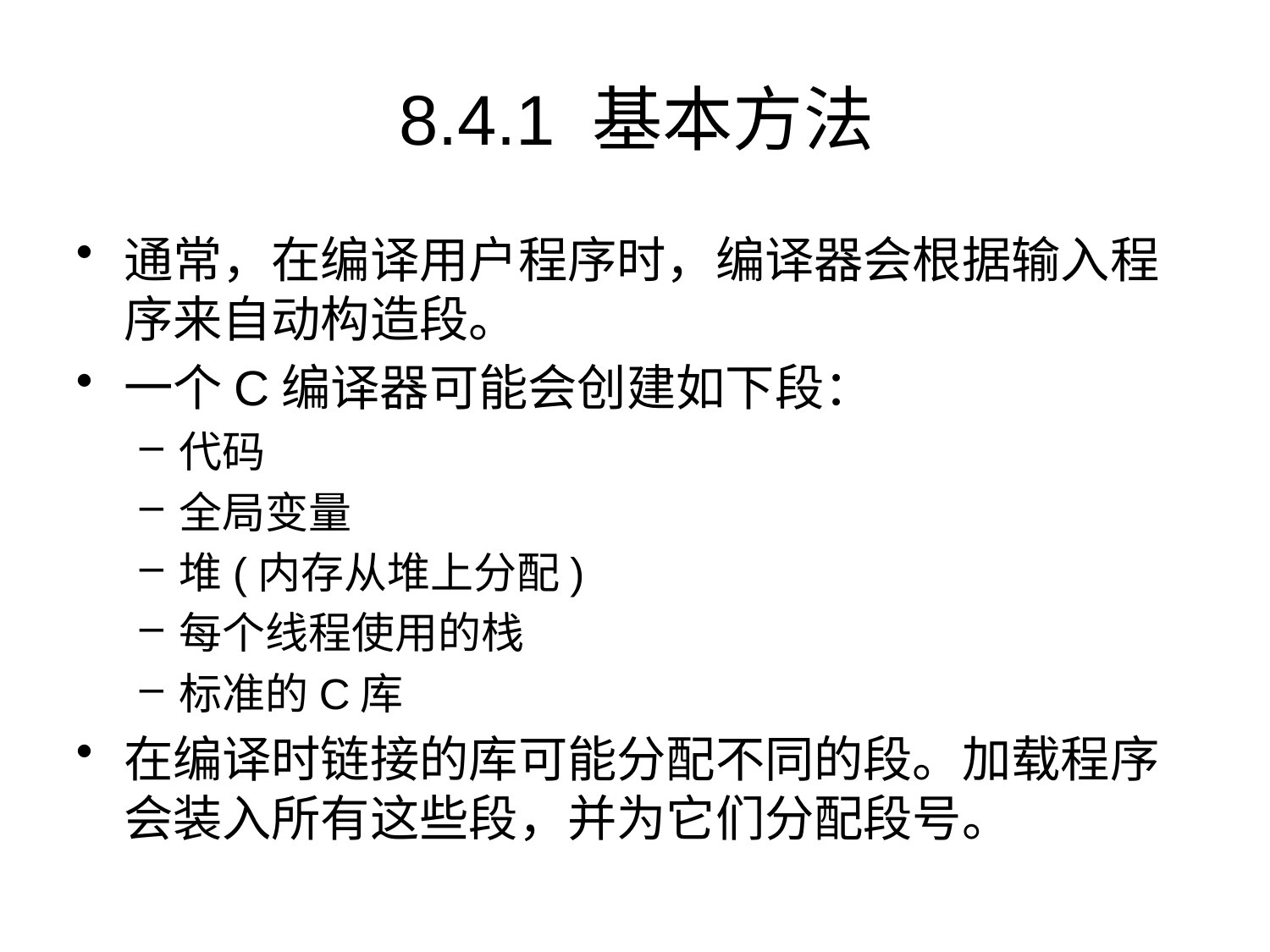

# 8.4.1 基本方法
通常，在编译用户程序时，编译器会根据输入程序来自动构造段。
一个C编译器可能会创建如下段：
代码
全局变量
堆(内存从堆上分配)
每个线程使用的栈
标准的C库
在编译时链接的库可能分配不同的段。加载程序会装入所有这些段，并为它们分配段号。